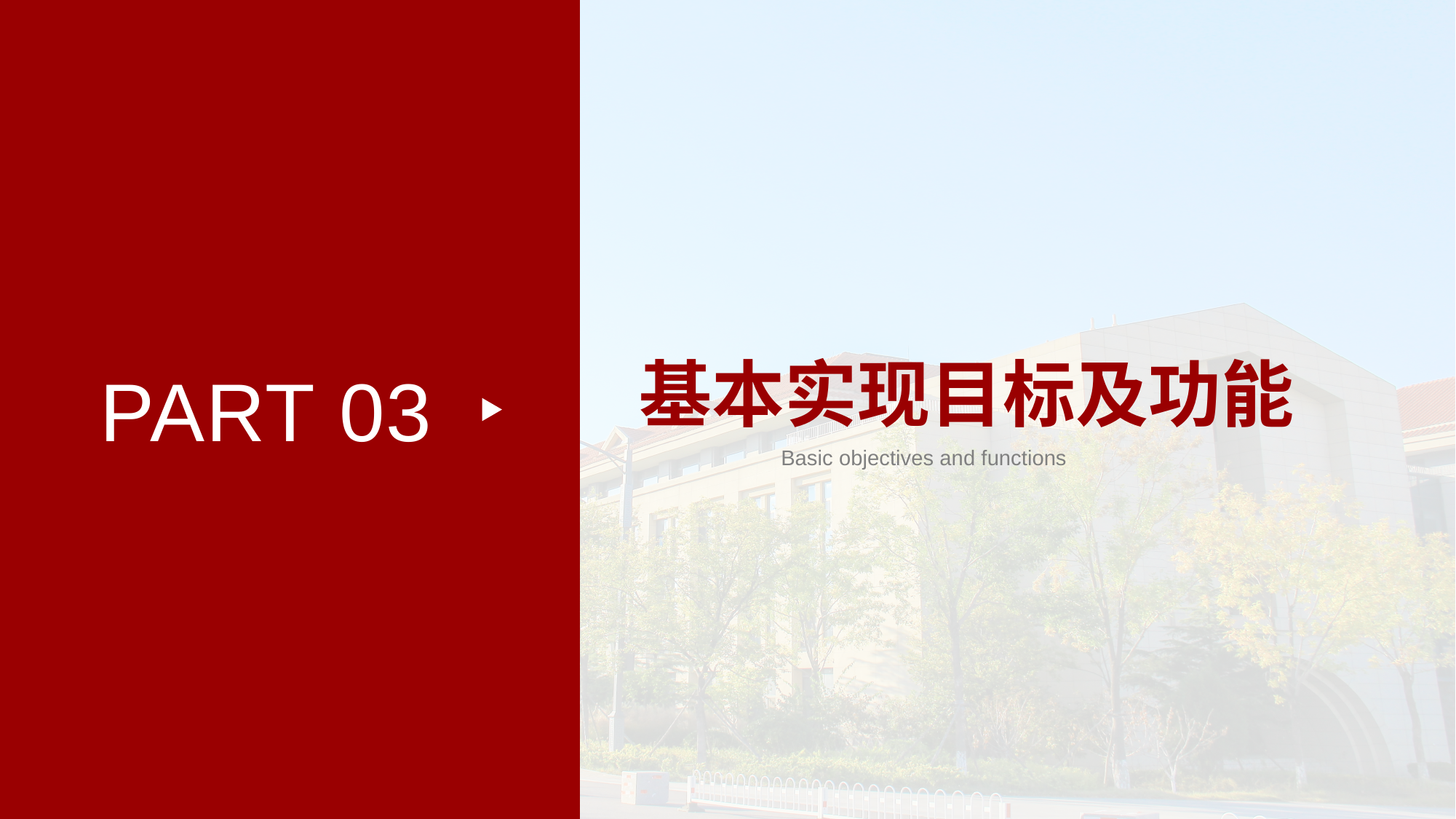

基本实现目标及功能
Basic objectives and functions
PART 03